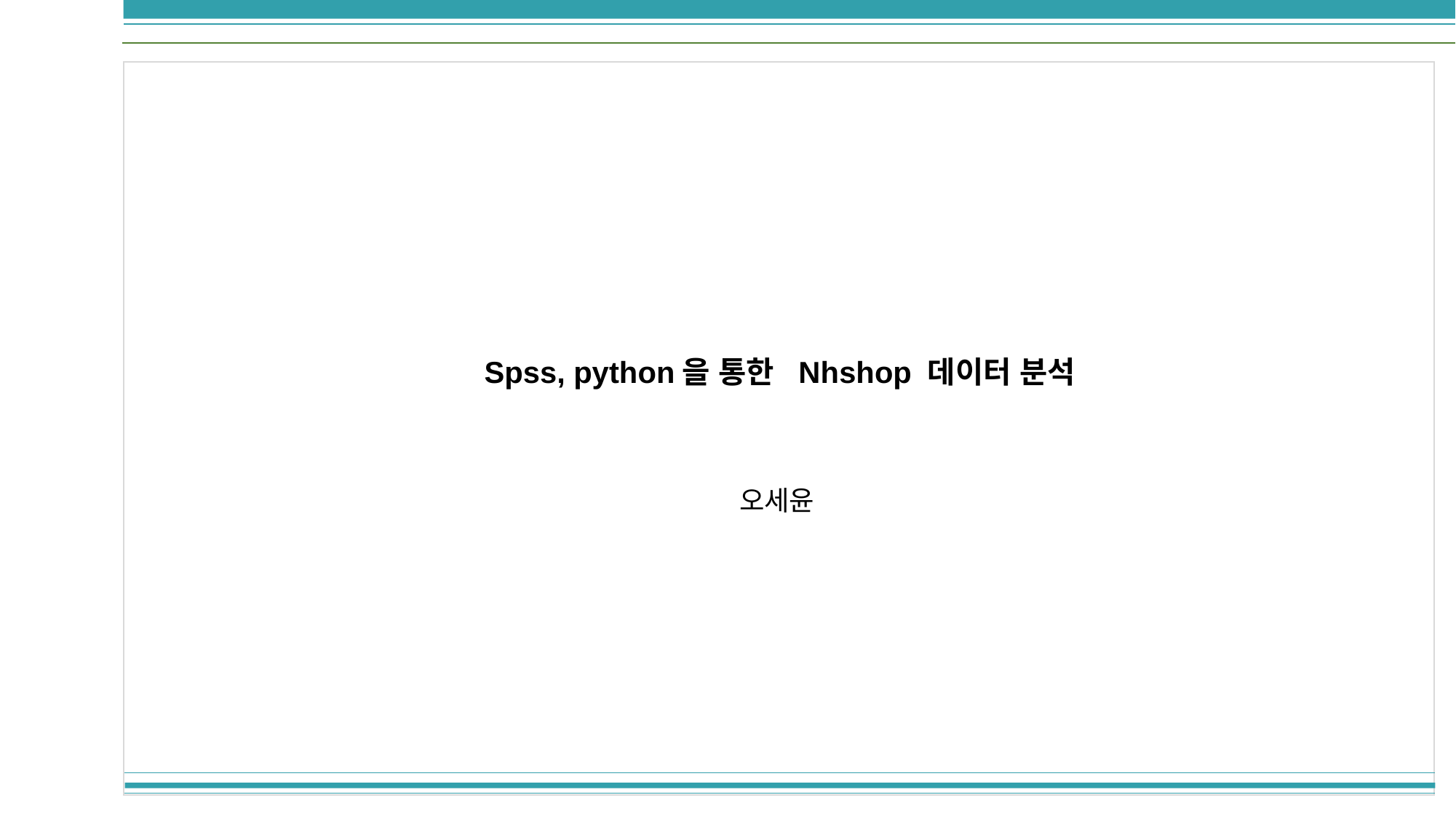

Spss, python을 통한  Nhshop 데이터 분석

오세윤